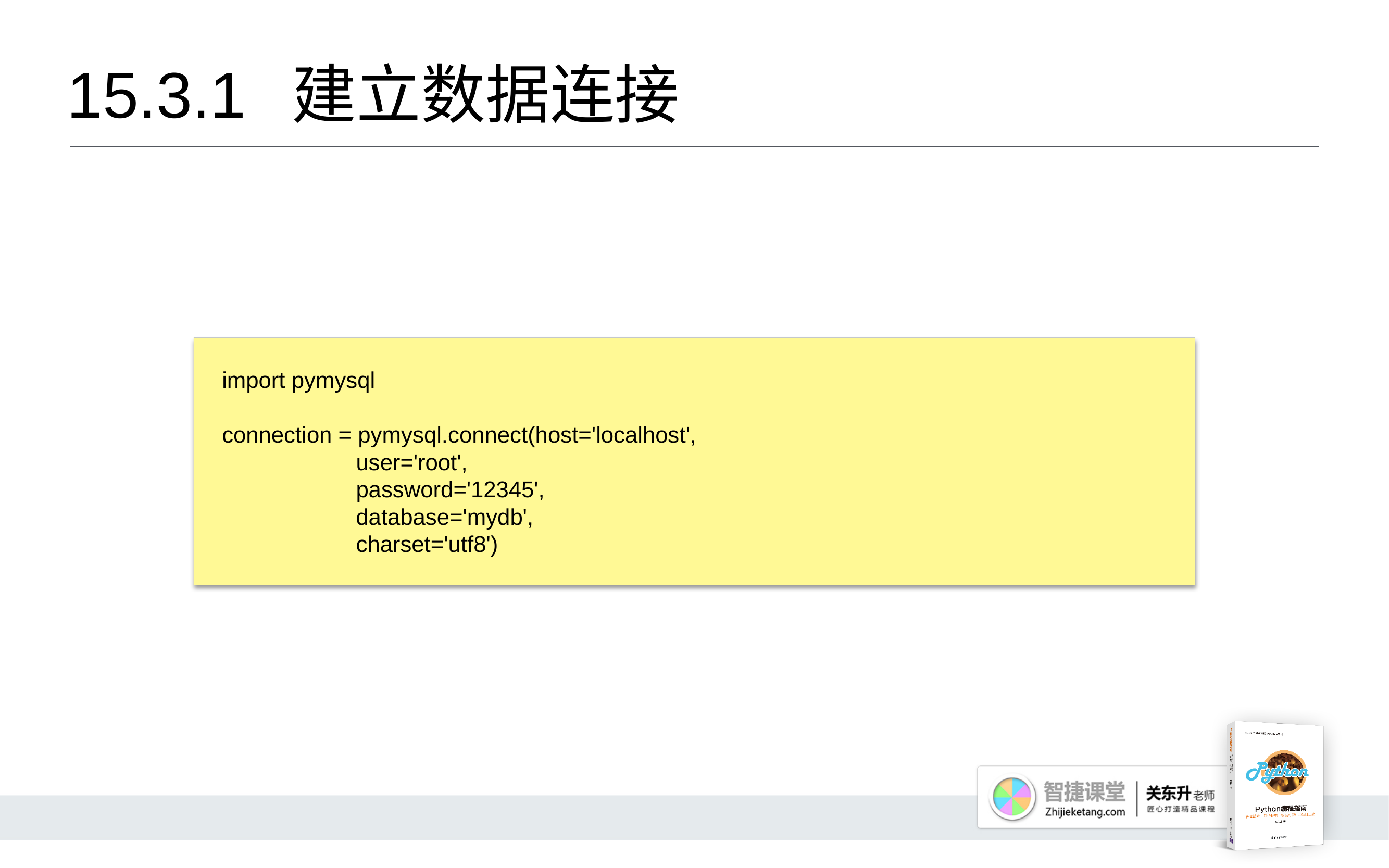

# 15.3.1 	建立数据连接
import pymysql

connection = pymysql.connect(host='localhost',
                     user='root',
                     password='12345',
                     database='mydb',
                     charset='utf8')